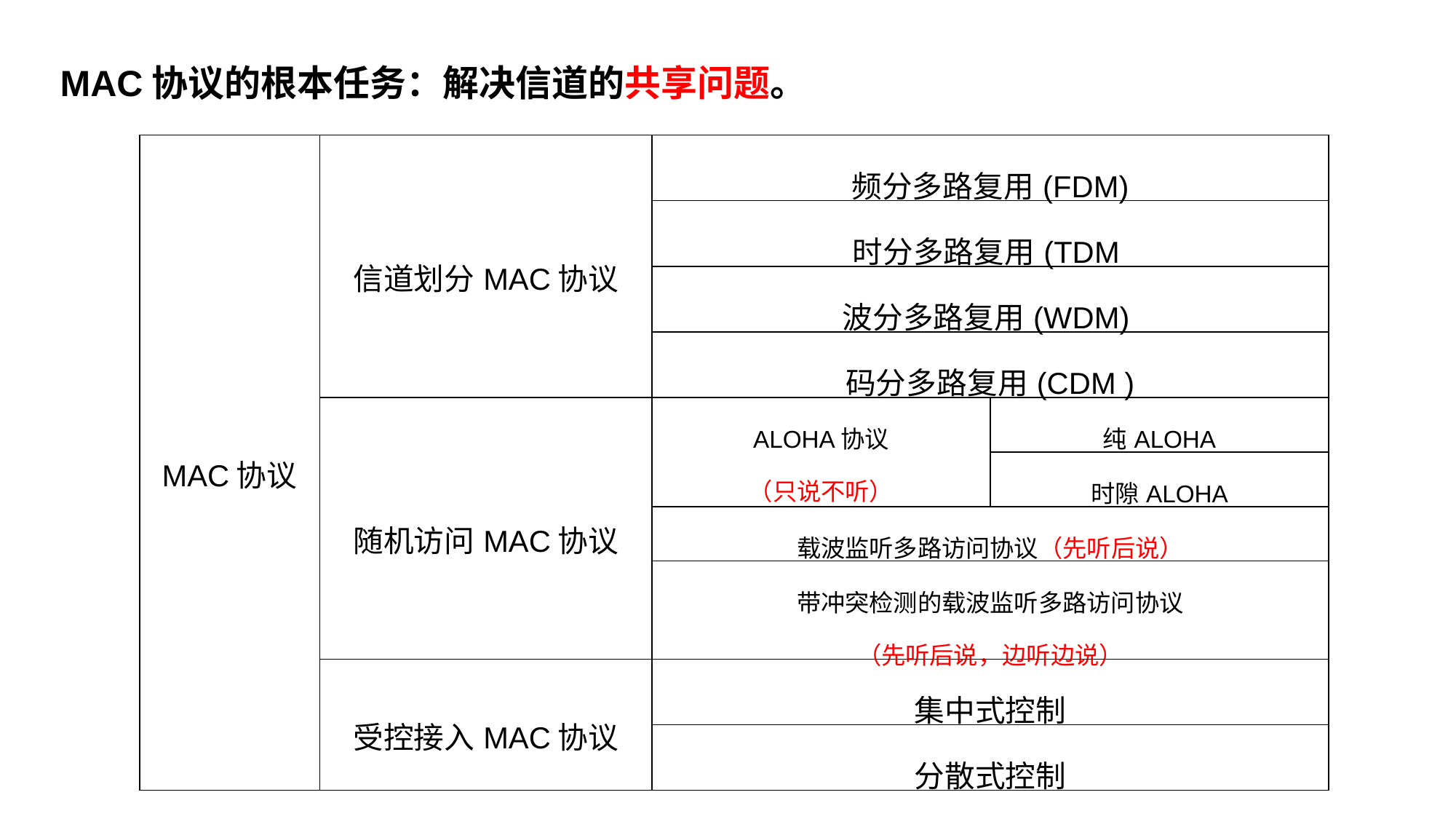

MAC协议的根本任务：解决信道的共享问题。
| MAC协议 | 信道划分MAC协议 | 频分多路复用(FDM) |  |
| --- | --- | --- | --- |
|  |  | 时分多路复用(TDM |  |
|  |  | 波分多路复用(WDM) |  |
|  |  | 码分多路复用(CDM ) |  |
|  | 随机访问MAC协议 | ALOHA协议 （只说不听） | 纯ALOHA |
|  |  |  | 时隙ALOHA |
|  |  | 载波监听多路访问协议（先听后说） |  |
|  |  | 带冲突检测的载波监听多路访问协议 （先听后说，边听边说） |  |
|  | 受控接入MAC协议 | 集中式控制 |  |
|  |  | 分散式控制 |  |